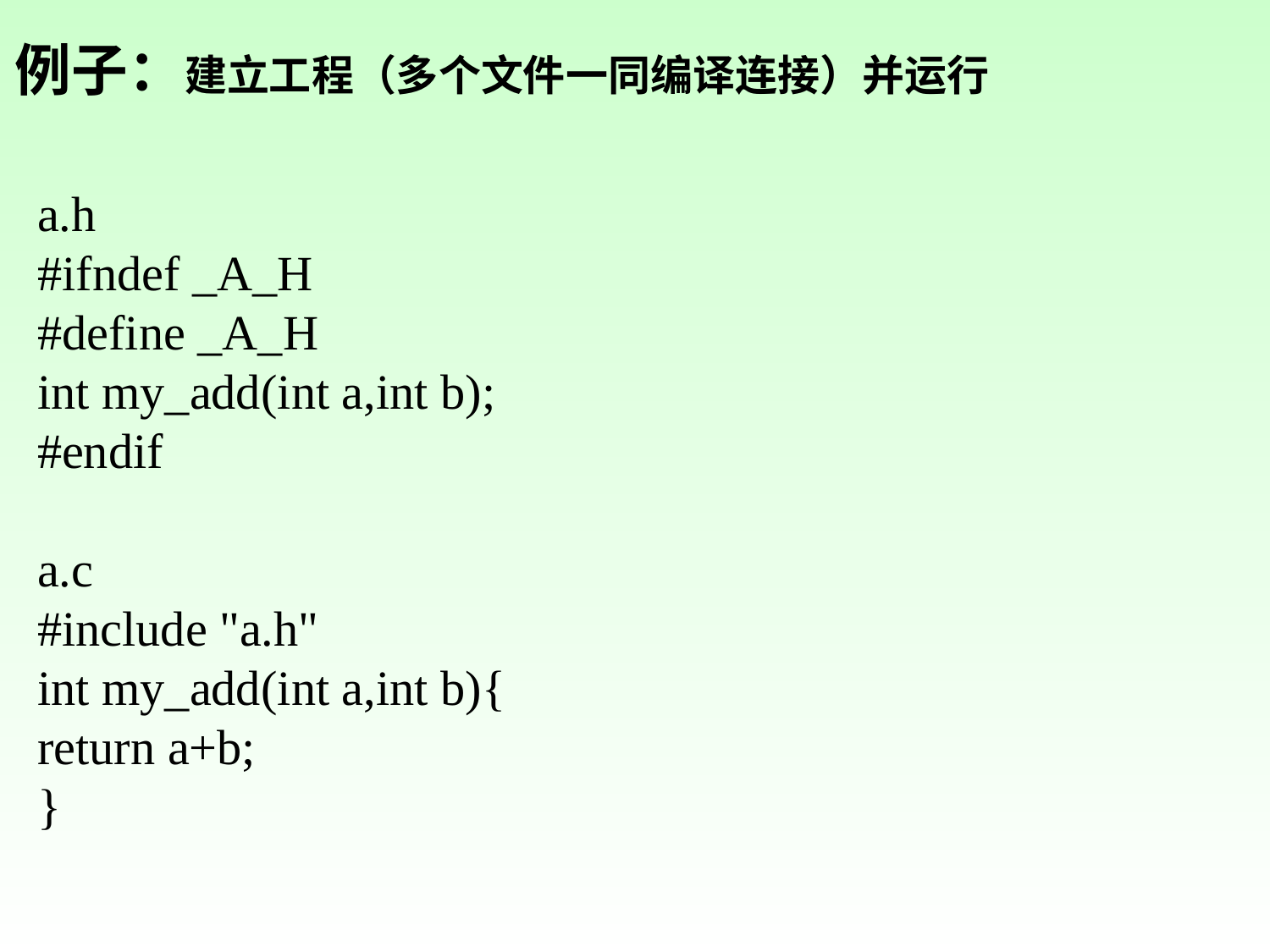

例子：建立工程（多个文件一同编译连接）并运行
a.h
#ifndef _A_H
#define _A_H
int my_add(int a,int b);
#endif

a.c
#include "a.h"
int my_add(int a,int b){
return a+b;
}